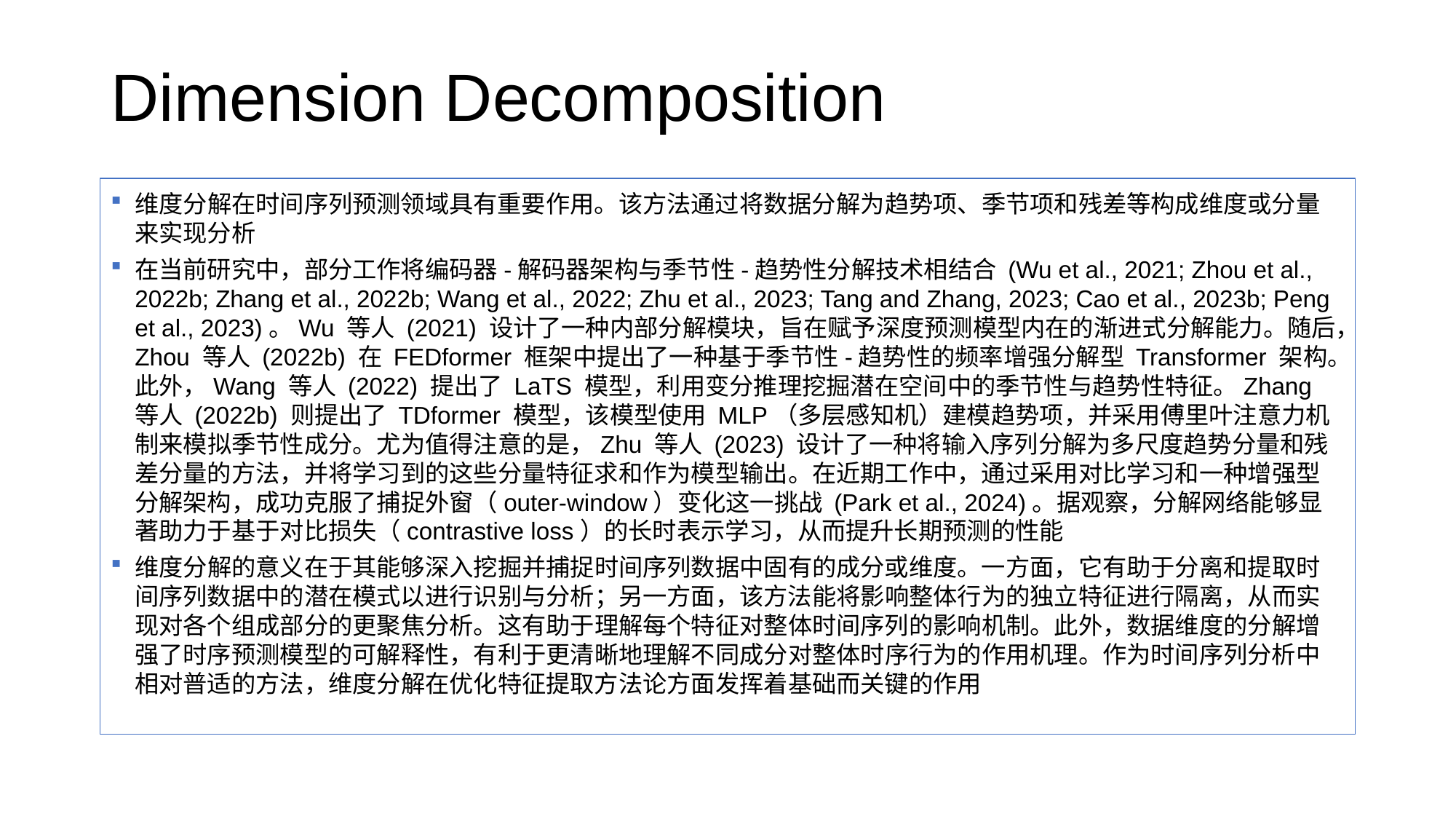

# Dimension Decomposition
维度分解在时间序列预测领域具有重要作用。该方法通过将数据分解为趋势项、季节项和残差等构成维度或分量来实现分析
在当前研究中，部分工作将编码器-解码器架构与季节性-趋势性分解技术相结合 (Wu et al., 2021; Zhou et al., 2022b; Zhang et al., 2022b; Wang et al., 2022; Zhu et al., 2023; Tang and Zhang, 2023; Cao et al., 2023b; Peng et al., 2023)。Wu 等人 (2021) 设计了一种内部分解模块，旨在赋予深度预测模型内在的渐进式分解能力。随后，Zhou 等人 (2022b) 在 FEDformer 框架中提出了一种基于季节性-趋势性的频率增强分解型 Transformer 架构。此外，Wang 等人 (2022) 提出了 LaTS 模型，利用变分推理挖掘潜在空间中的季节性与趋势性特征。Zhang 等人 (2022b) 则提出了 TDformer 模型，该模型使用 MLP（多层感知机）建模趋势项，并采用傅里叶注意力机制来模拟季节性成分。尤为值得注意的是，Zhu 等人 (2023) 设计了一种将输入序列分解为多尺度趋势分量和残差分量的方法，并将学习到的这些分量特征求和作为模型输出。在近期工作中，通过采用对比学习和一种增强型分解架构，成功克服了捕捉外窗（outer-window）变化这一挑战 (Park et al., 2024)。据观察，分解网络能够显著助力于基于对比损失（contrastive loss）的长时表示学习，从而提升长期预测的性能
维度分解的意义在于其能够深入挖掘并捕捉时间序列数据中固有的成分或维度。一方面，它有助于分离和提取时间序列数据中的潜在模式以进行识别与分析；另一方面，该方法能将影响整体行为的独立特征进行隔离，从而实现对各个组成部分的更聚焦分析。这有助于理解每个特征对整体时间序列的影响机制。此外，数据维度的分解增强了时序预测模型的可解释性，有利于更清晰地理解不同成分对整体时序行为的作用机理。作为时间序列分析中相对普适的方法，维度分解在优化特征提取方法论方面发挥着基础而关键的作用